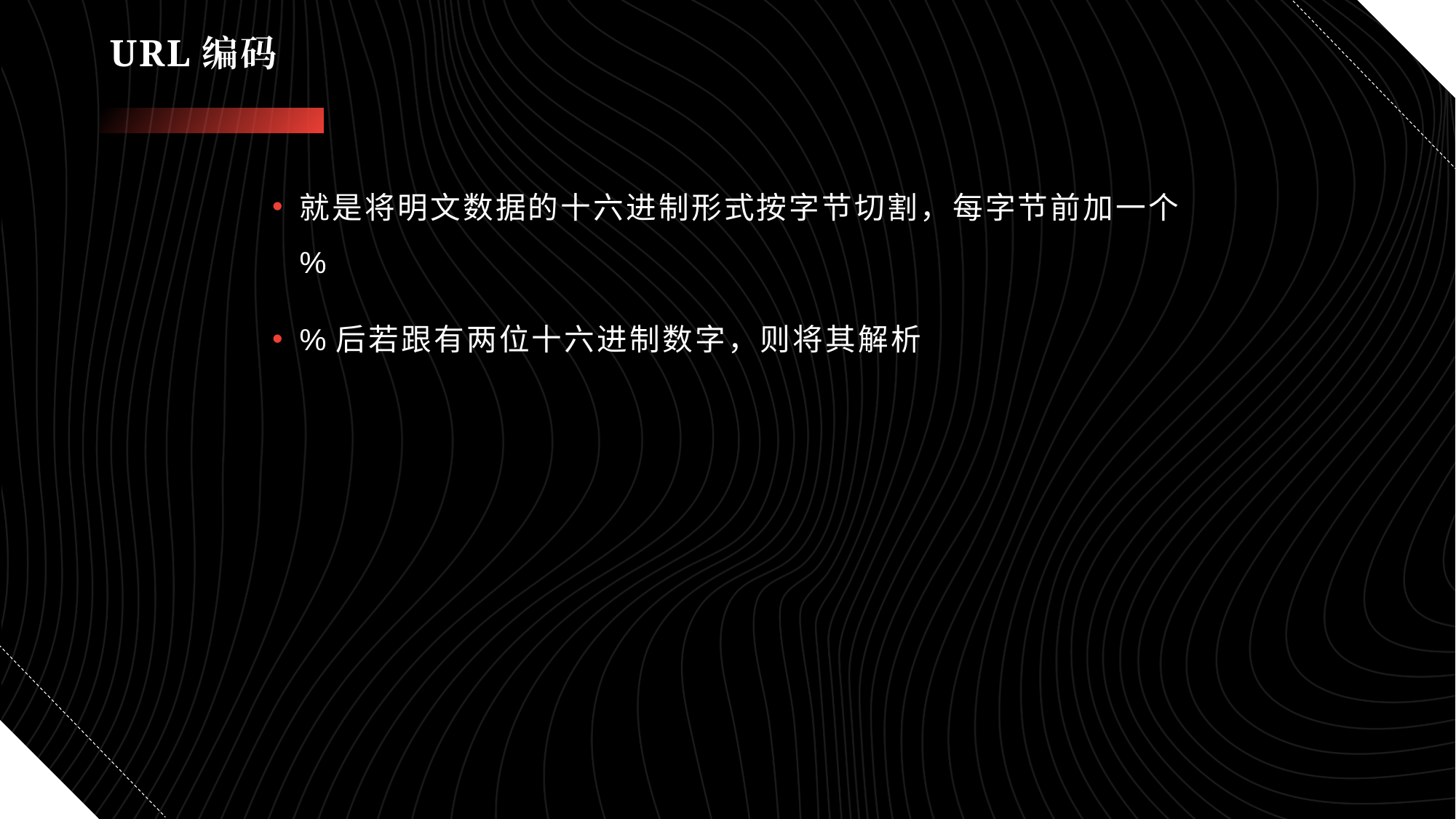

# URL编码
就是将明文数据的十六进制形式按字节切割，每字节前加一个%
%后若跟有两位十六进制数字，则将其解析